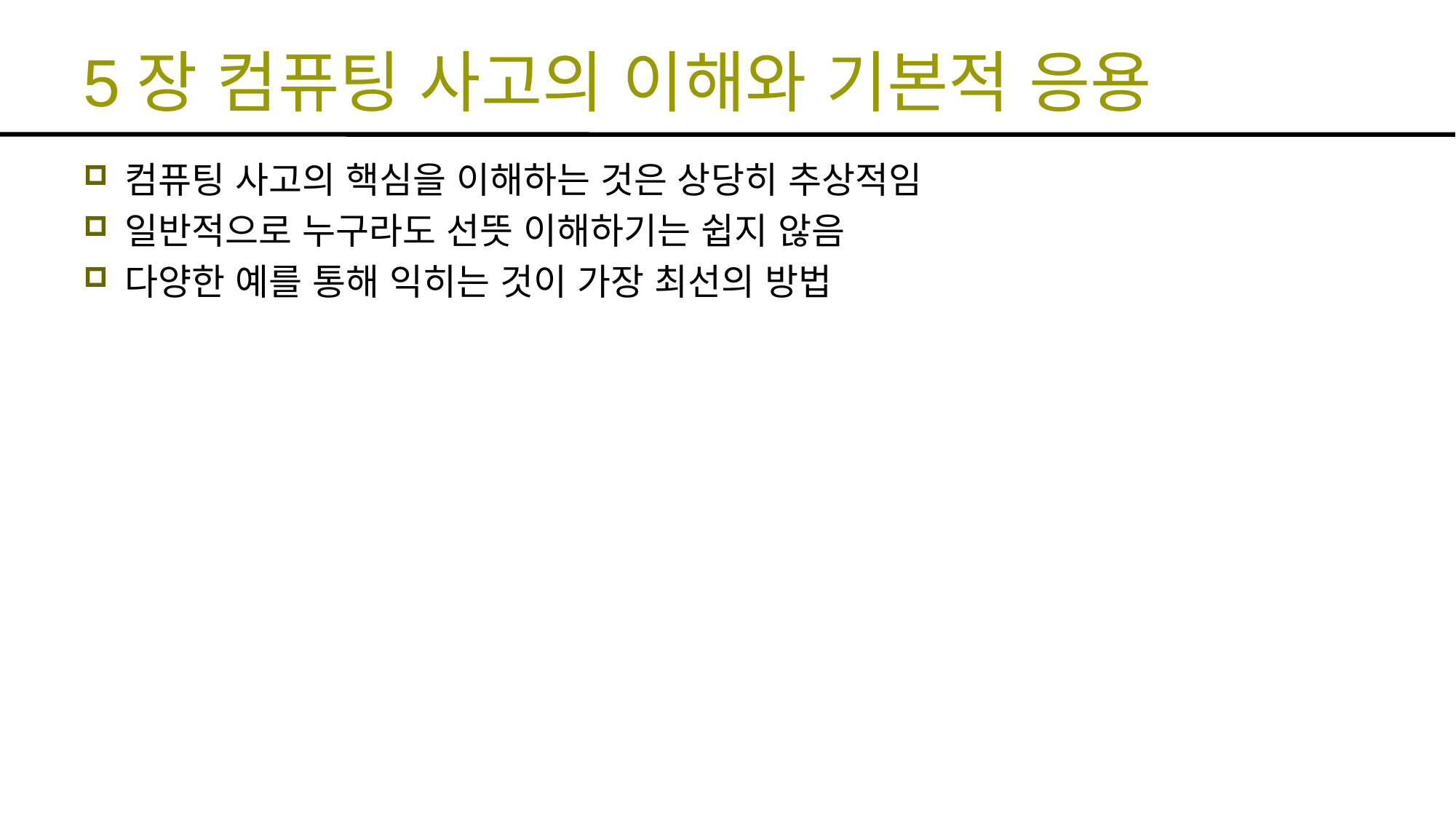

# 5장 컴퓨팅 사고의 이해와 기본적 응용
컴퓨팅 사고의 핵심을 이해하는 것은 상당히 추상적임
일반적으로 누구라도 선뜻 이해하기는 쉽지 않음
다양한 예를 통해 익히는 것이 가장 최선의 방법